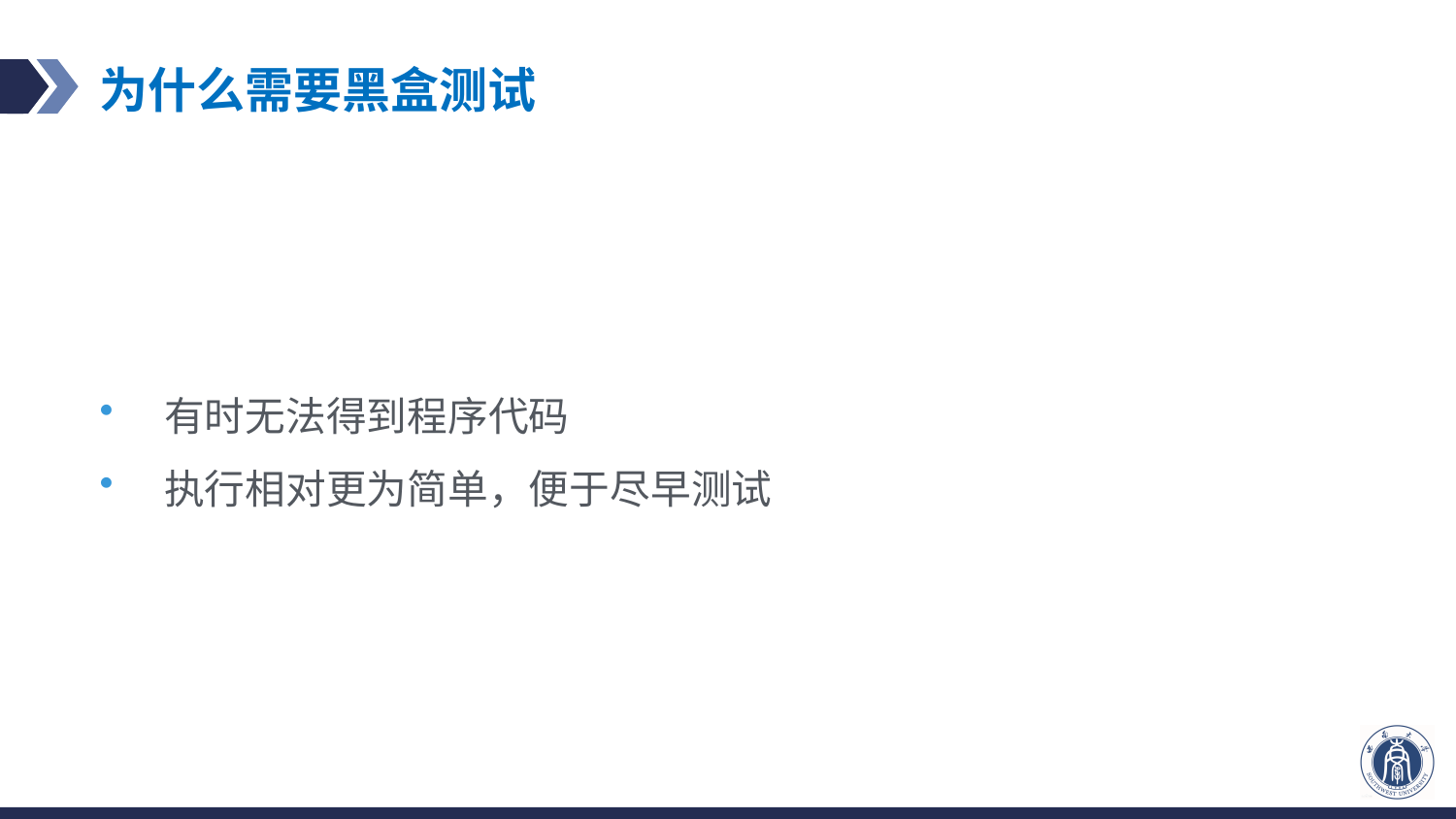

# 为什么需要黑盒测试
有时无法得到程序代码
执行相对更为简单，便于尽早测试